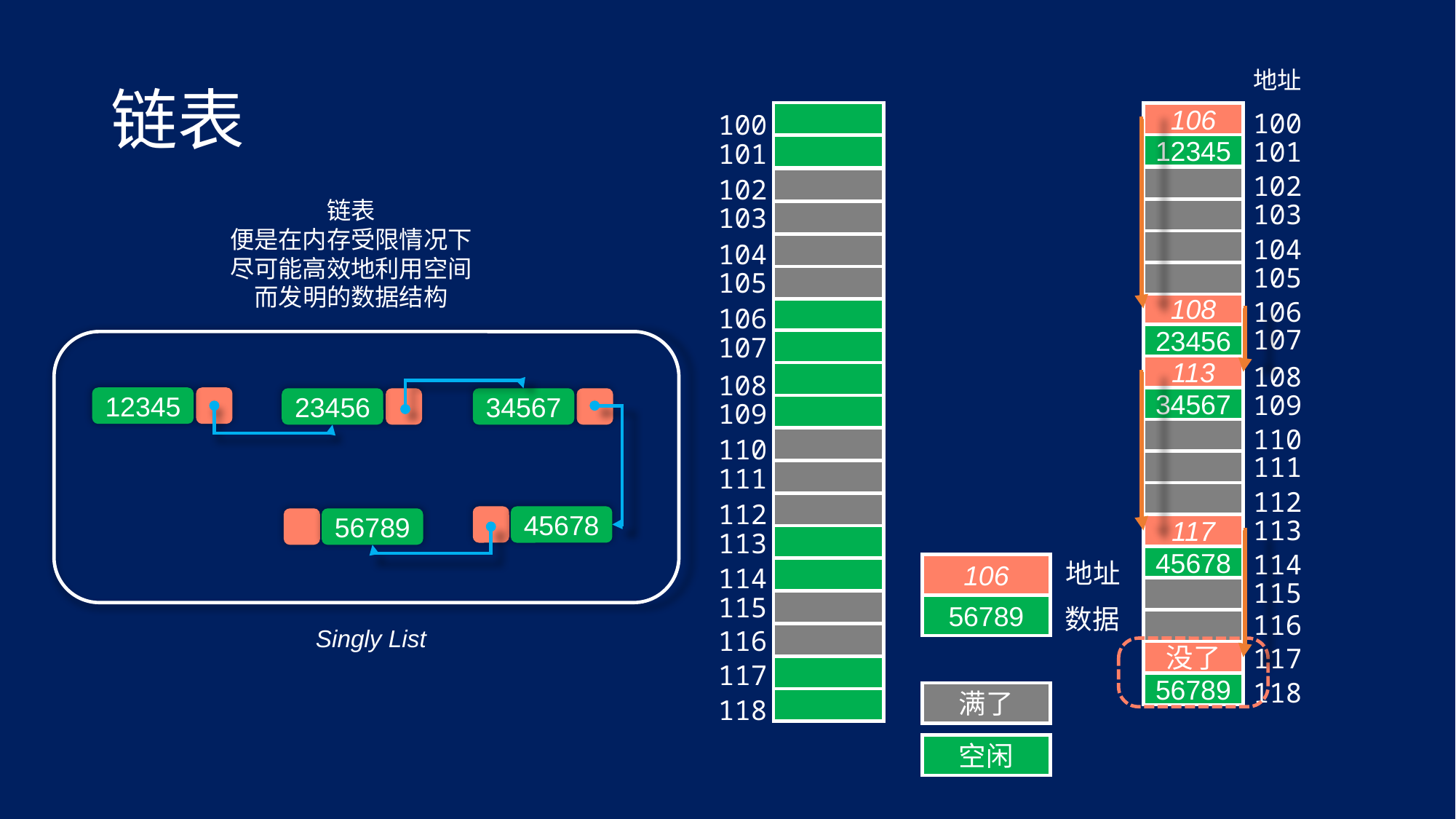

100
101
102
103
104
105
106
107
108
109
110
111
112
113
114
115
116
117
118
106
12345

108
23456
113
34567

117
45678

没了
56789
地址
100
101
102
103
104
105
106
107
108
109
110
111
112
113
114
115
116
117
118

# 链表
链表
便是在内存受限情况下
尽可能高效地利用空间
而发明的数据结构

12345

23456

34567

45678

56789
地址
106
56789
数据
Singly List
满了
空闲